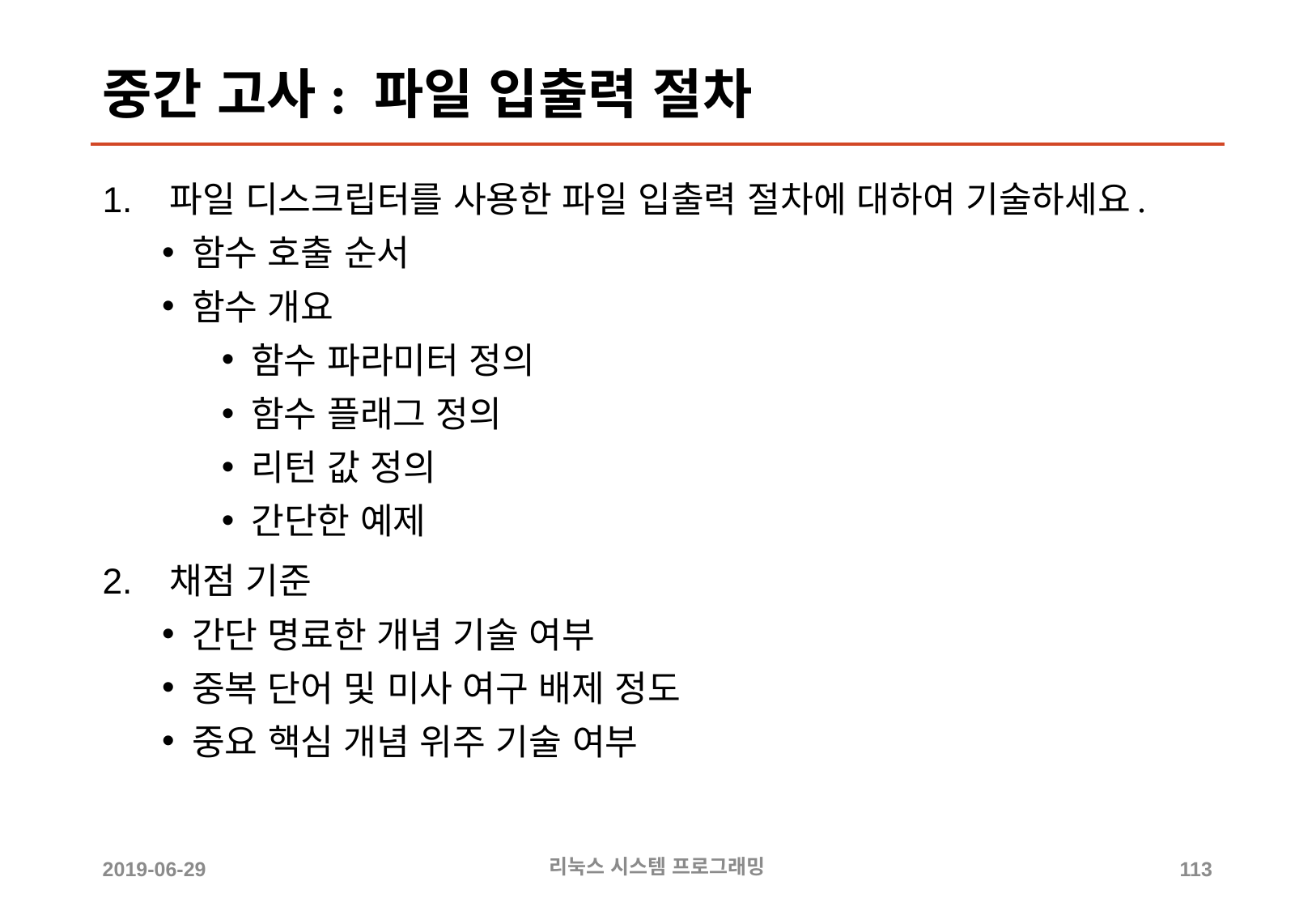

# 중간 고사: 파일 입출력 절차
파일 디스크립터를 사용한 파일 입출력 절차에 대하여 기술하세요.
함수 호출 순서
함수 개요
함수 파라미터 정의
함수 플래그 정의
리턴 값 정의
간단한 예제
채점 기준
간단 명료한 개념 기술 여부
중복 단어 및 미사 여구 배제 정도
중요 핵심 개념 위주 기술 여부

2019-06-29
리눅스 시스템 프로그래밍
113